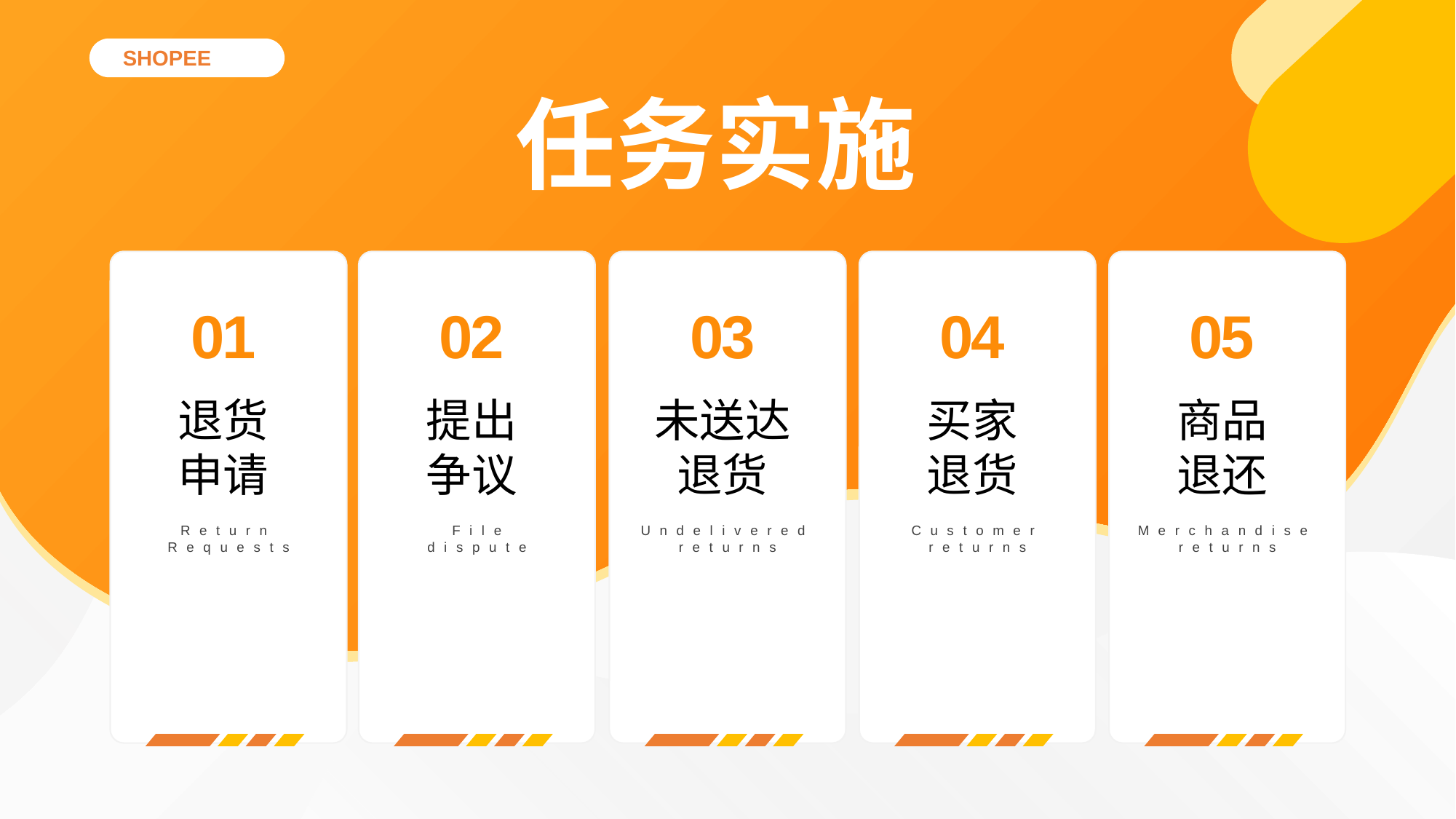

SHOPEE
任务实施

01
02
03
04
05
退货
申请
提出
争议
未送达退货
买家
退货
商品
退还
Return Requests
File
dispute
Undelivered returns
Customer returns
Merchandise returns